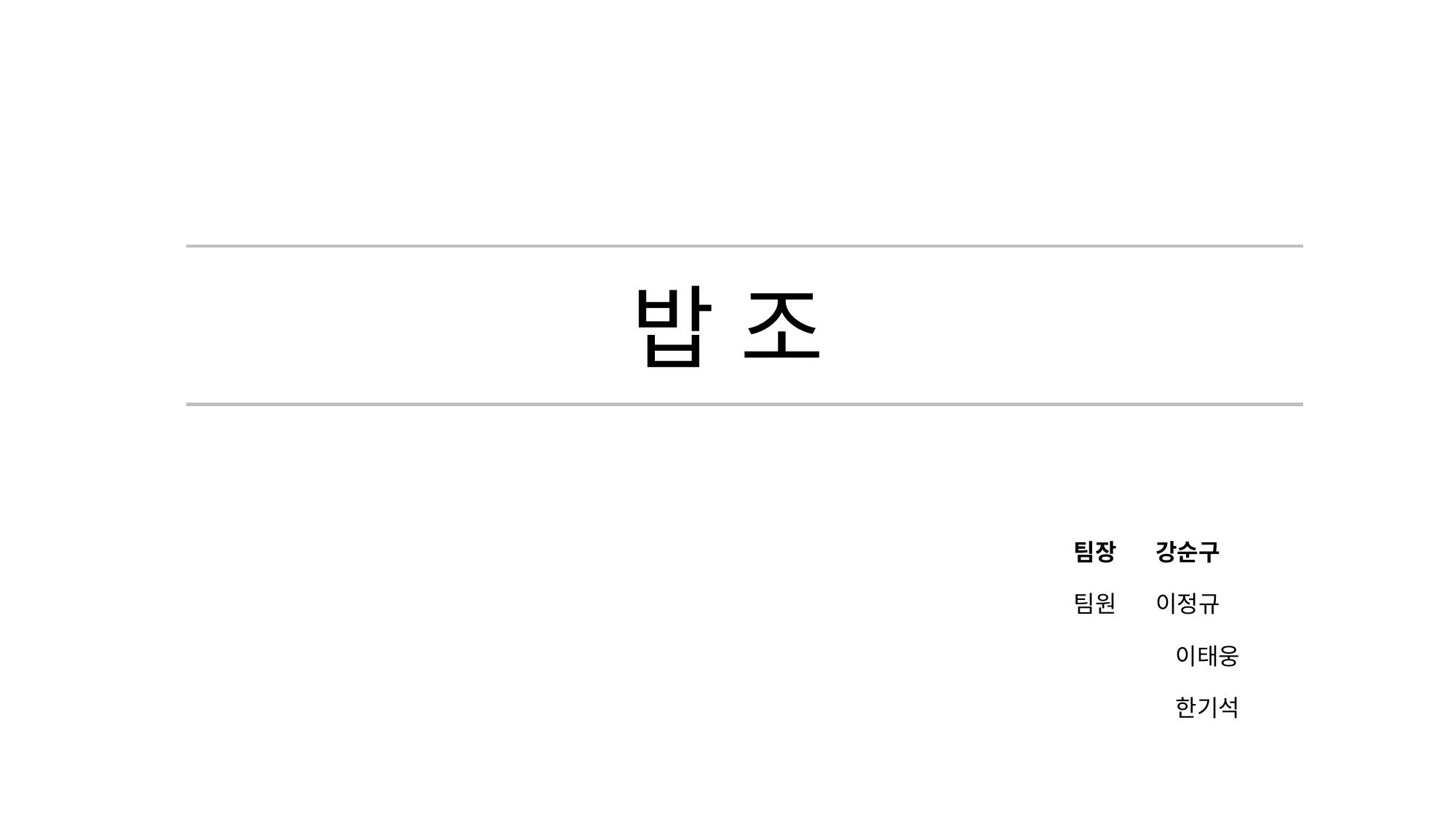

# 밥 조
팀장      강순구
팀원      이정규
               이태웅
               한기석